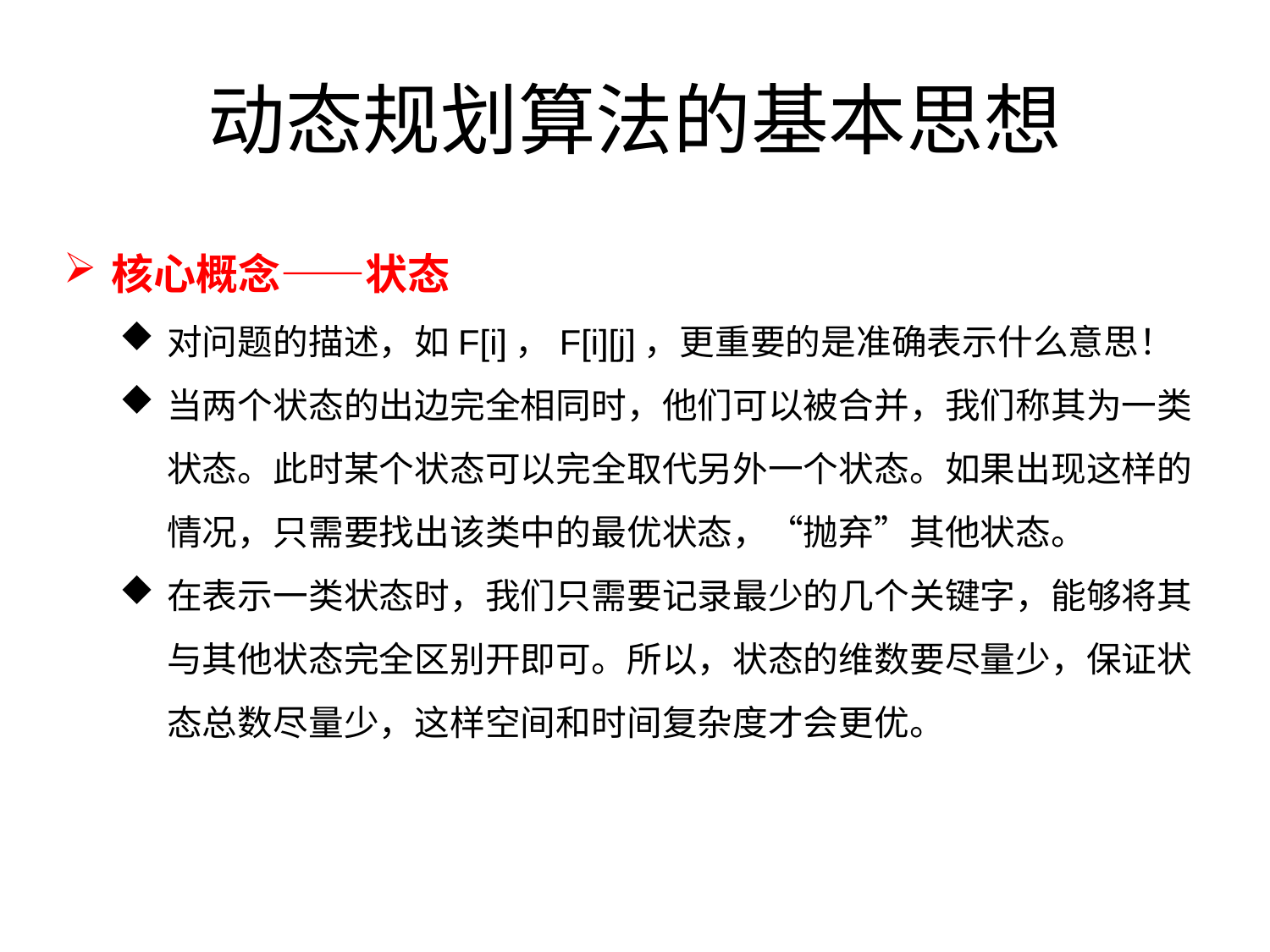

动态规划算法的基本思想
核心概念——状态
对问题的描述，如F[i]，F[i][j]，更重要的是准确表示什么意思！
当两个状态的出边完全相同时，他们可以被合并，我们称其为一类状态。此时某个状态可以完全取代另外一个状态。如果出现这样的情况，只需要找出该类中的最优状态，“抛弃”其他状态。
在表示一类状态时，我们只需要记录最少的几个关键字，能够将其与其他状态完全区别开即可。所以，状态的维数要尽量少，保证状态总数尽量少，这样空间和时间复杂度才会更优。